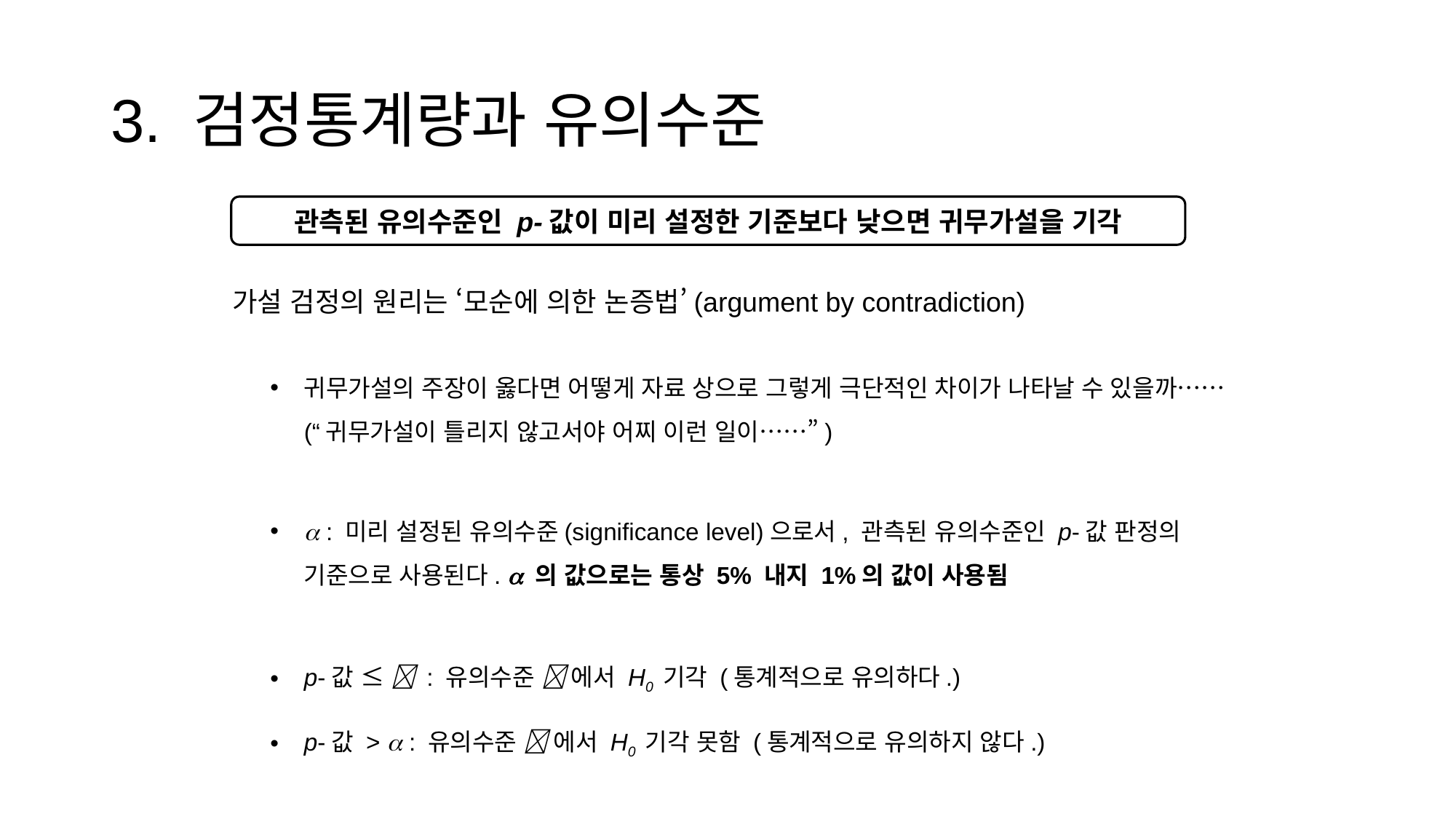

# 3. 검정통계량과 유의수준
관측된 유의수준인 p-값이 미리 설정한 기준보다 낮으면 귀무가설을 기각
가설 검정의 원리는 ‘모순에 의한 논증법’(argument by contradiction)
귀무가설의 주장이 옳다면 어떻게 자료 상으로 그렇게 극단적인 차이가 나타날 수 있을까……  (“귀무가설이 틀리지 않고서야 어찌 이런 일이……”)

α : 미리 설정된 유의수준(significance level)으로서, 관측된 유의수준인 p-값 판정의 기준으로 사용된다. α 의 값으로는 통상 5% 내지 1%의 값이 사용됨

p-값 ≤ α : 유의수준 α 에서 H0 기각 (통계적으로 유의하다.)
p-값 > α : 유의수준 α 에서 H0 기각 못함 (통계적으로 유의하지 않다.)